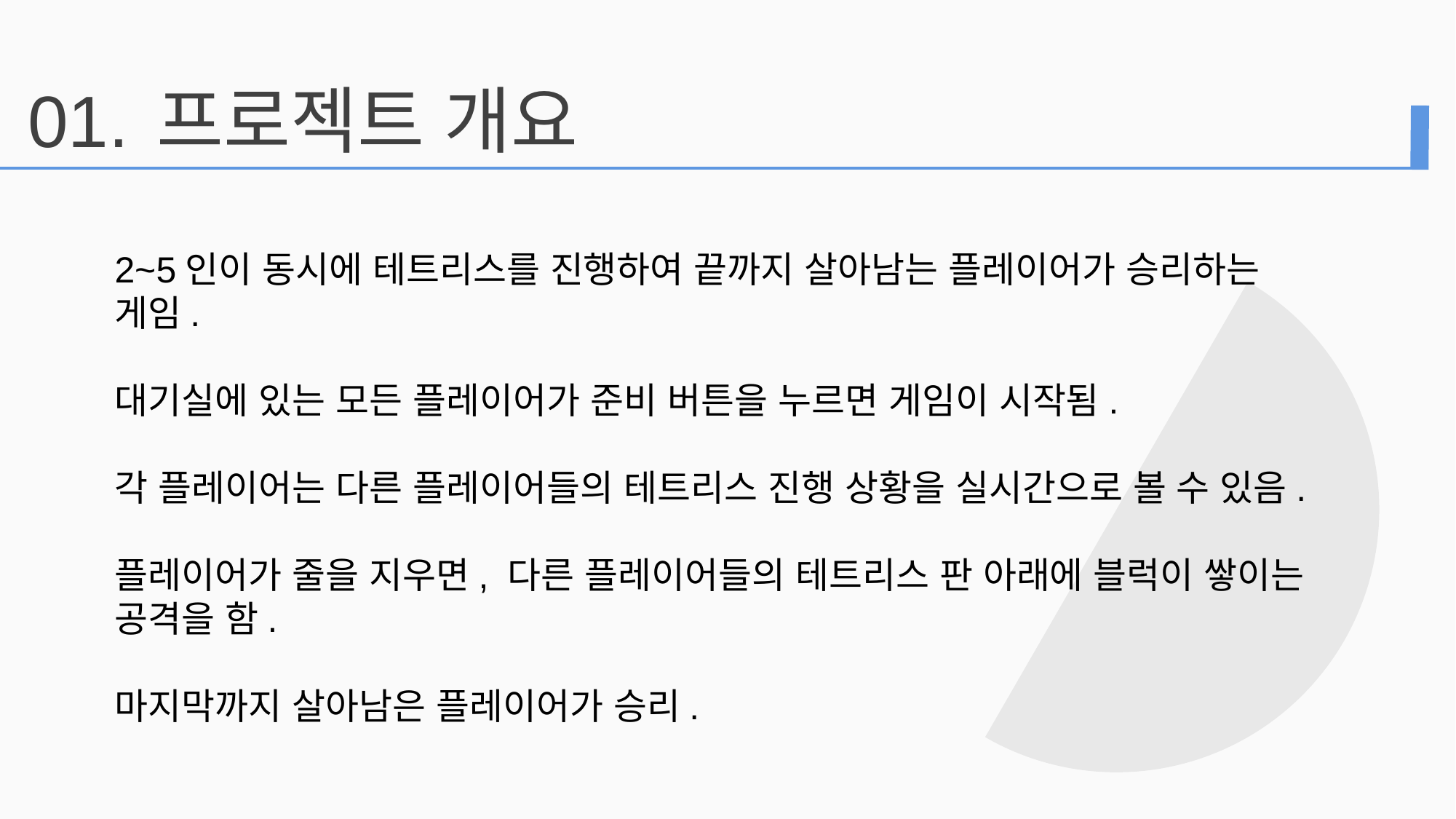

01.
프로젝트 개요
2~5인이 동시에 테트리스를 진행하여 끝까지 살아남는 플레이어가 승리하는 게임.

대기실에 있는 모든 플레이어가 준비 버튼을 누르면 게임이 시작됨.

각 플레이어는 다른 플레이어들의 테트리스 진행 상황을 실시간으로 볼 수 있음.

플레이어가 줄을 지우면, 다른 플레이어들의 테트리스 판 아래에 블럭이 쌓이는 공격을 함.

마지막까지 살아남은 플레이어가 승리.